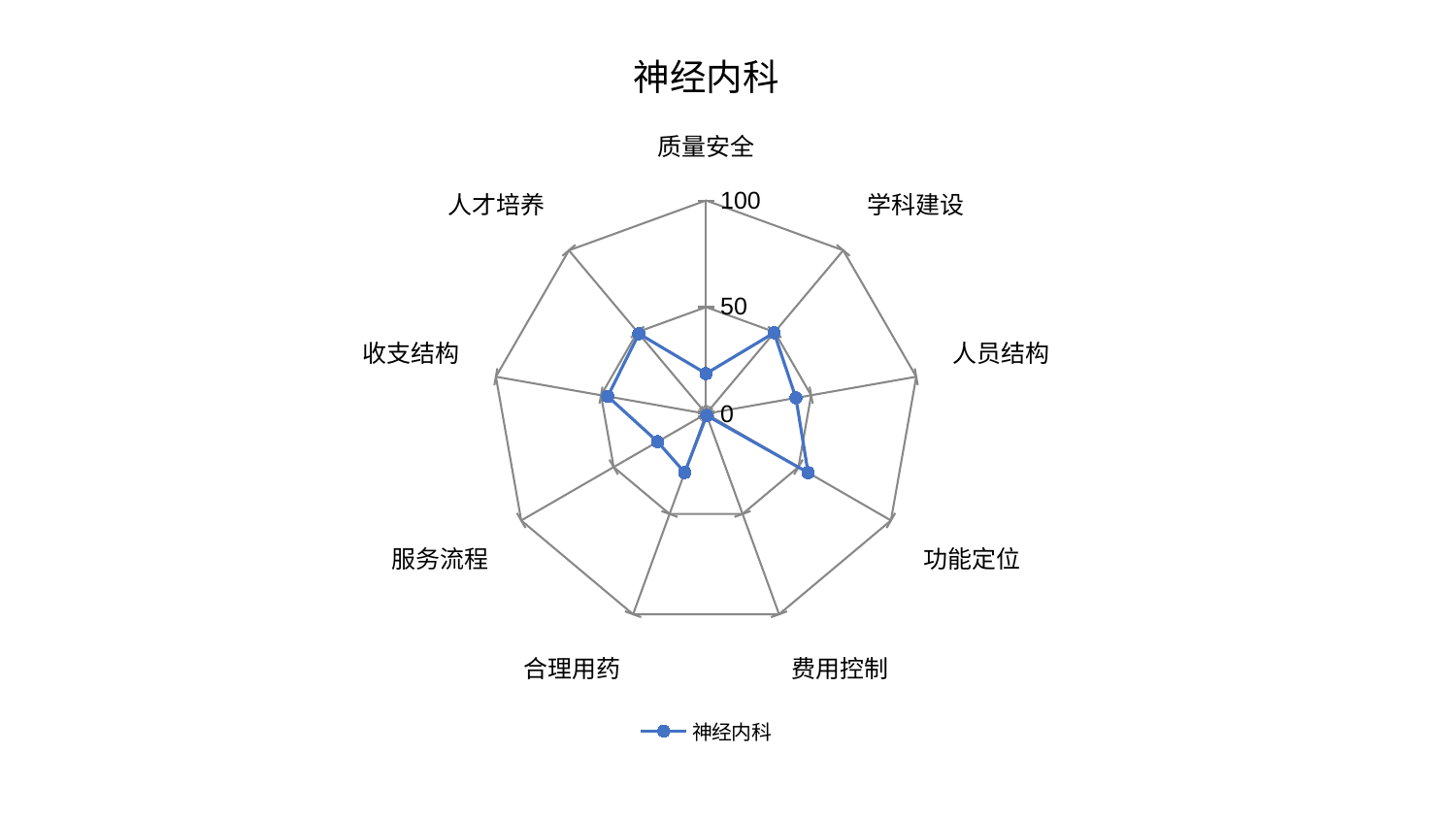

### Chart: 神经内科

| Category | 神经内科 |
|---|---|
| 质量安全 | 18.854807192405698 |
| 学科建设 | 49.58354408699833 |
| 人员结构 | 42.756034363681906 |
| 功能定位 | 55.20529236524884 |
| 费用控制 | 0.8900249782704538 |
| 合理用药 | 29.31225459247219 |
| 服务流程 | 26.24212294851463 |
| 收支结构 | 46.788766708805696 |
| 人才培养 | 49.0153245932028 |
324